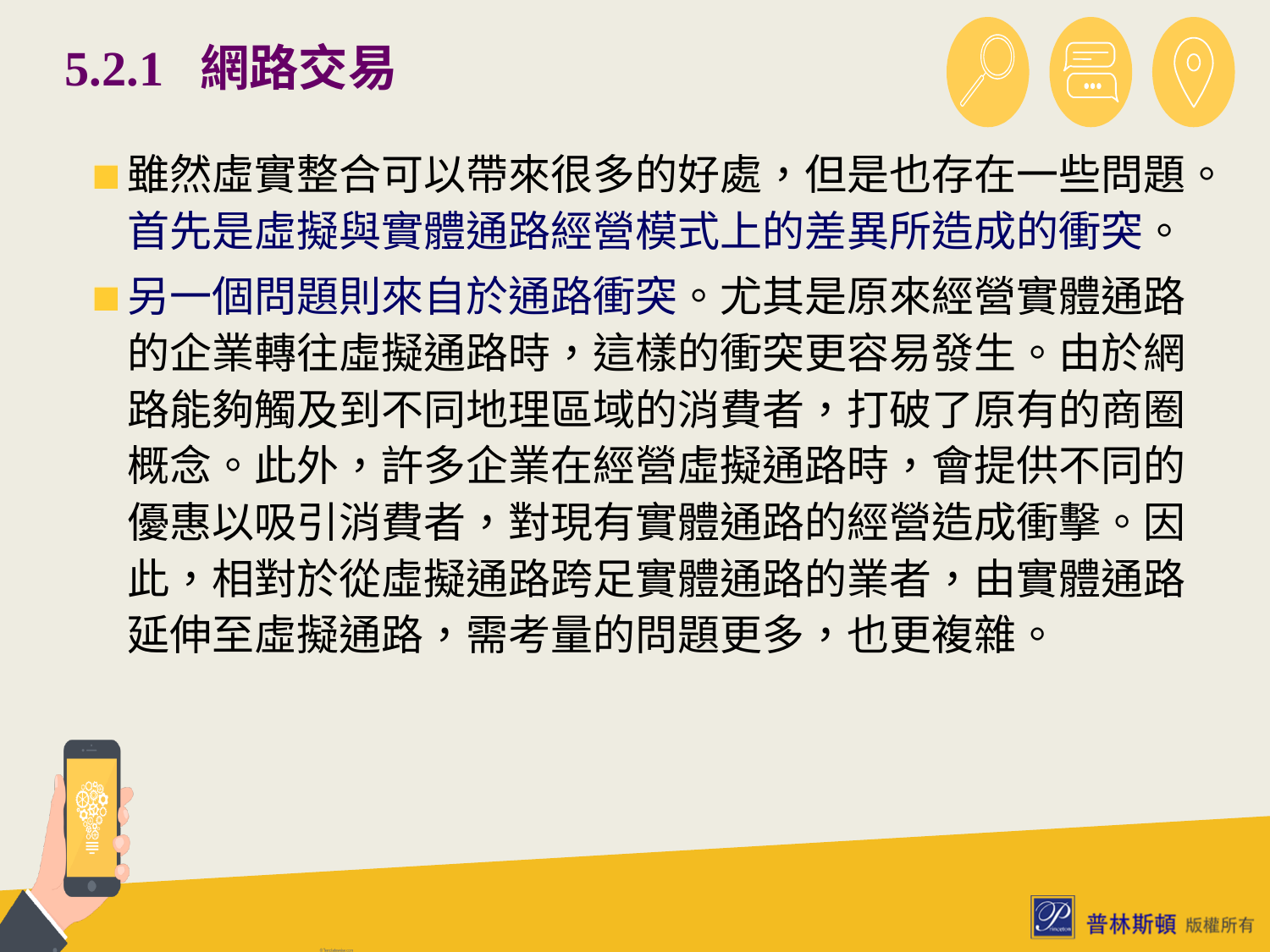

# 5.2.1  網路交易
雖然虛實整合可以帶來很多的好處，但是也存在一些問題。首先是虛擬與實體通路經營模式上的差異所造成的衝突。
另一個問題則來自於通路衝突。尤其是原來經營實體通路的企業轉往虛擬通路時，這樣的衝突更容易發生。由於網路能夠觸及到不同地理區域的消費者，打破了原有的商圈概念。此外，許多企業在經營虛擬通路時，會提供不同的優惠以吸引消費者，對現有實體通路的經營造成衝擊。因此，相對於從虛擬通路跨足實體通路的業者，由實體通路延伸至虛擬通路，需考量的問題更多，也更複雜。